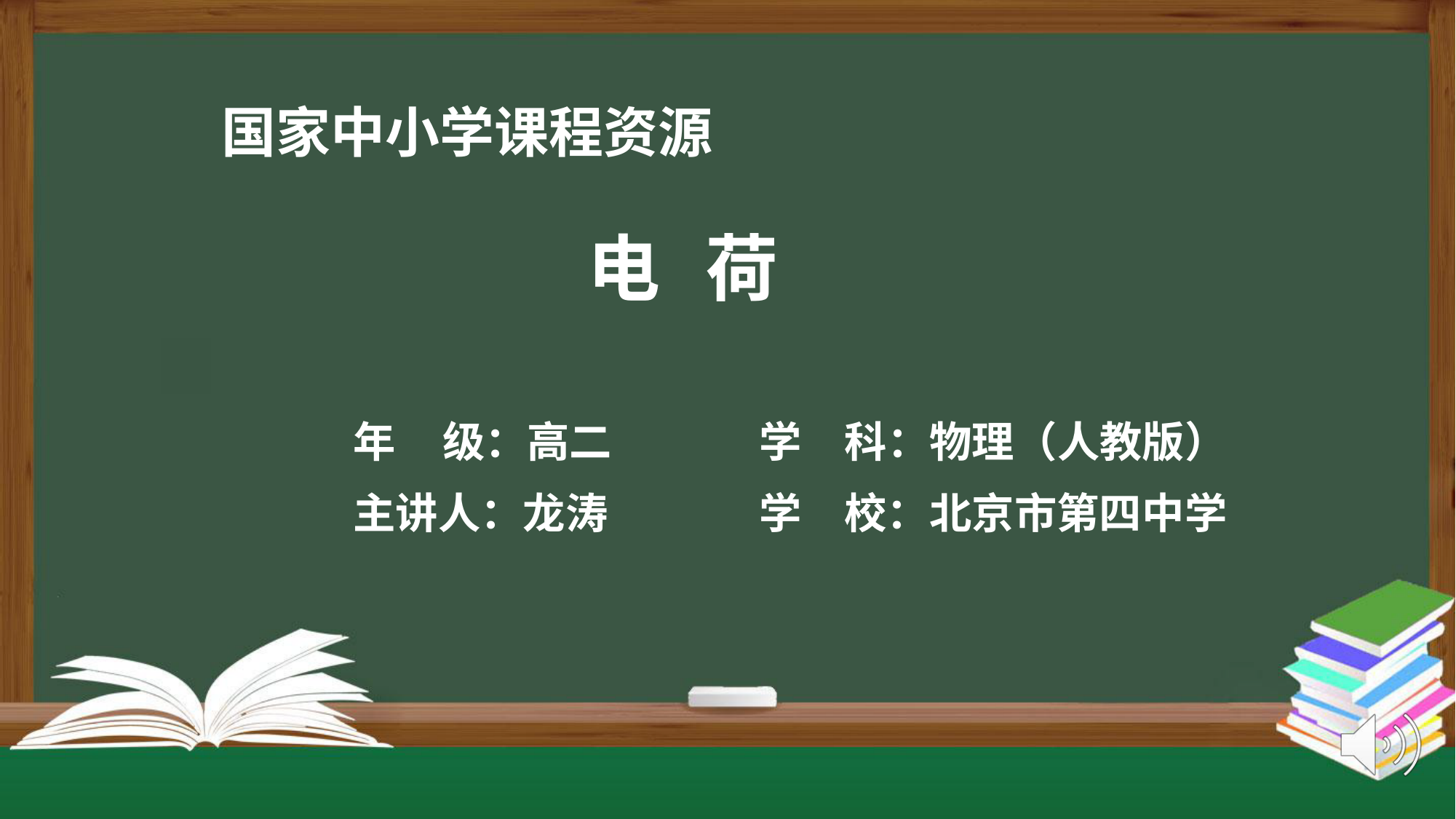

# 国家中小学课程资源
电	荷

| 年 级：高二 | 学 | 科：物理（人教版） |
| --- | --- | --- |
| 主讲人：龙涛 | 学 | 校：北京市第四中学 |